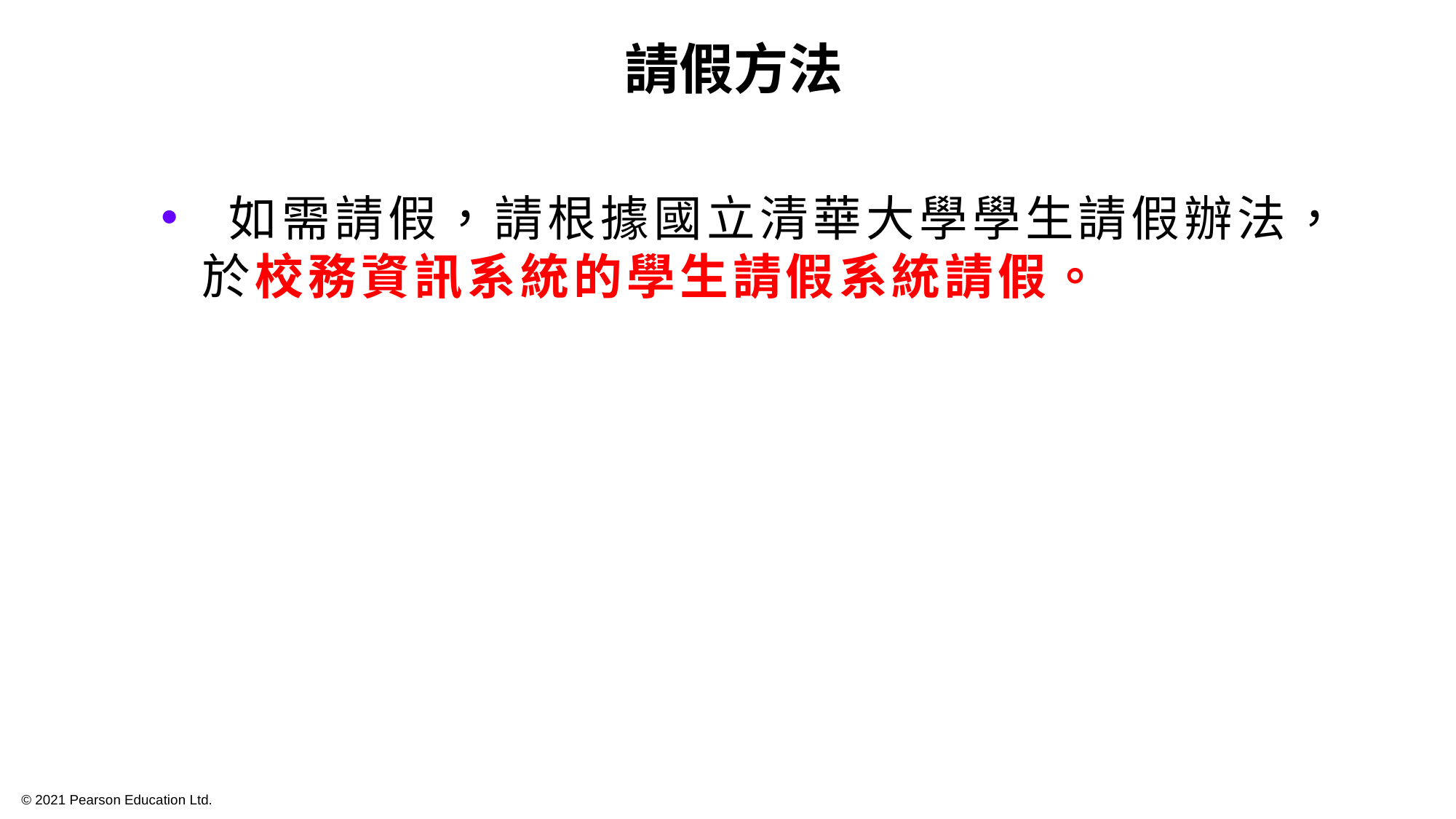

請假方法
 如需請假，請根據國立清華大學學生請假辦法，於校務資訊系統的學生請假系統請假。